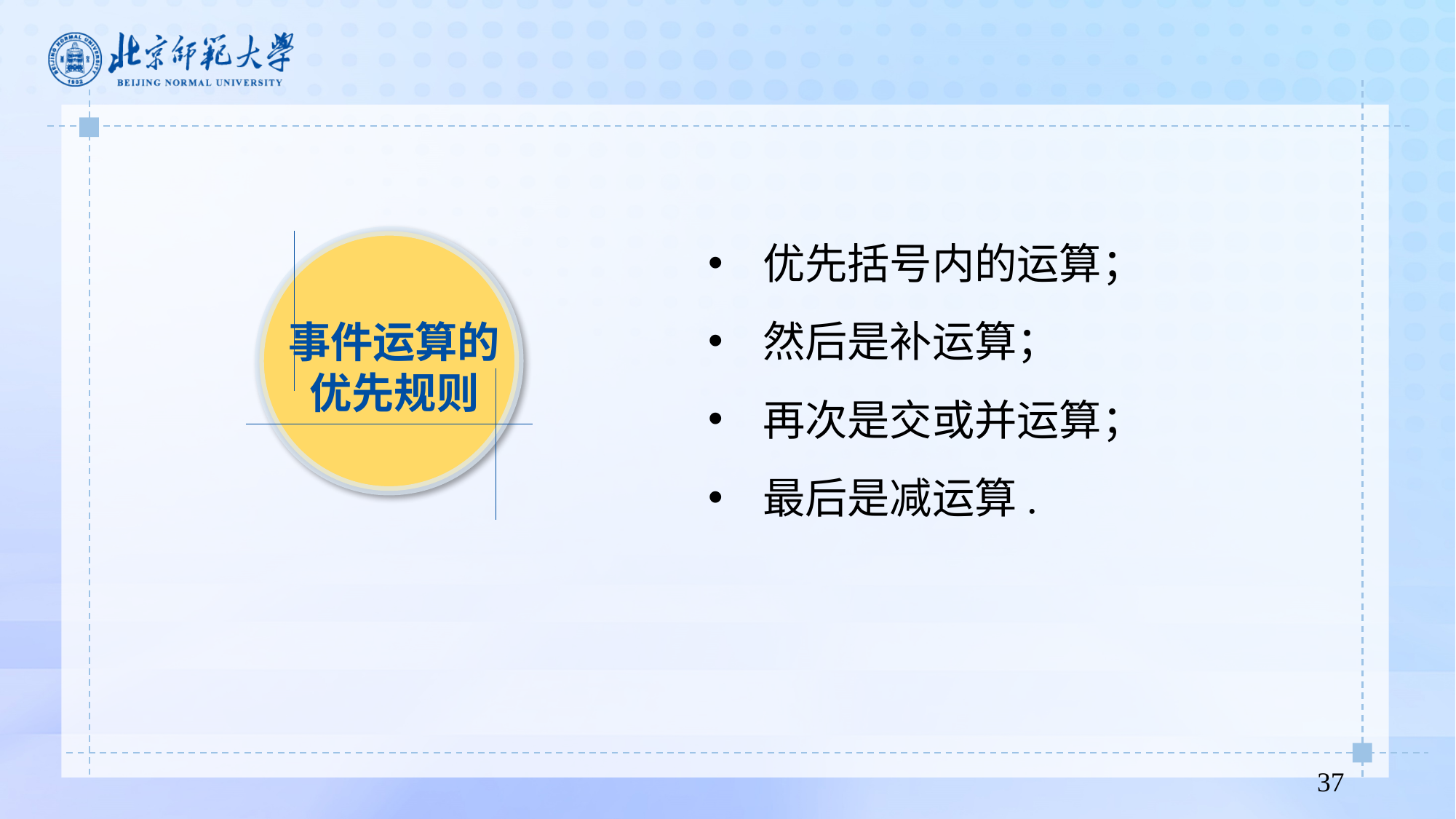

优先括号内的运算；
然后是补运算；
再次是交或并运算；
最后是减运算.
事件运算的
优先规则
37